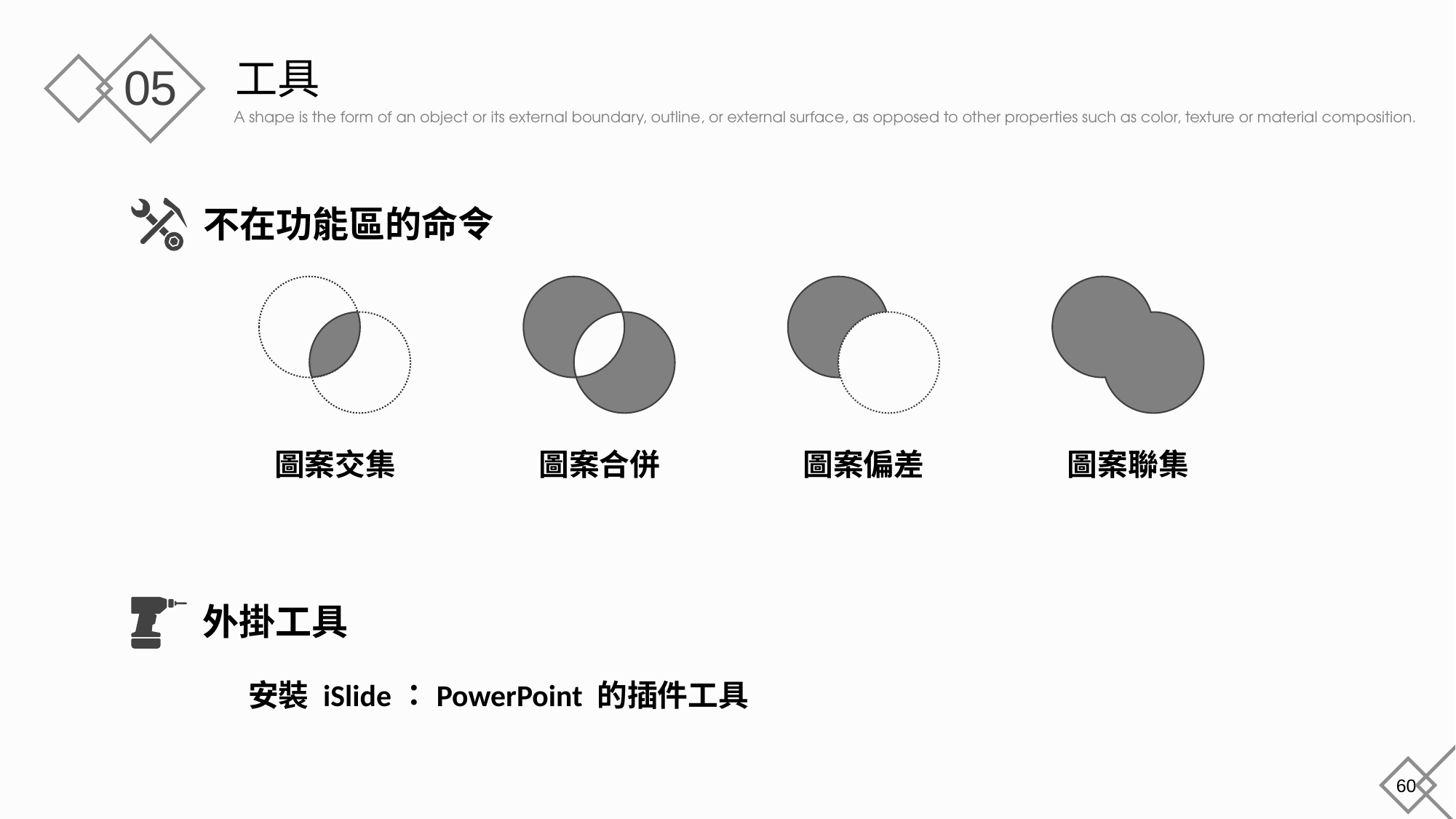

# 工具
不在功能區的命令

圖案交集
圖案合併
圖案偏差
圖案聯集
外掛工具

安裝 iSlide：PowerPoint 的插件工具
60